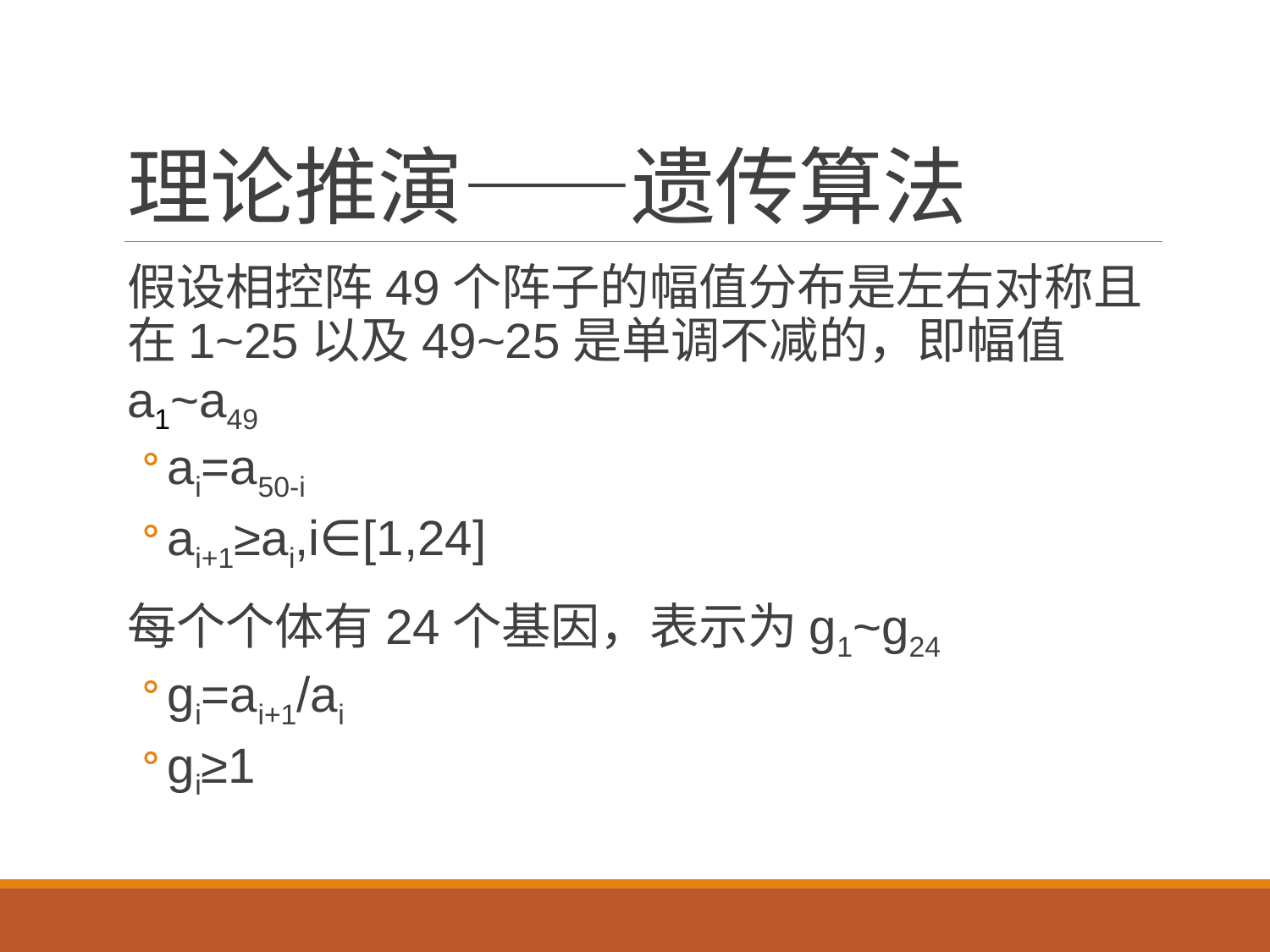

# 理论推演——遗传算法
假设相控阵49个阵子的幅值分布是左右对称且在1~25以及49~25是单调不减的，即幅值a1~a49
ai=a50-i
ai+1≥ai,i∈[1,24]
每个个体有24个基因，表示为g1~g24
gi=ai+1/ai
gi≥1